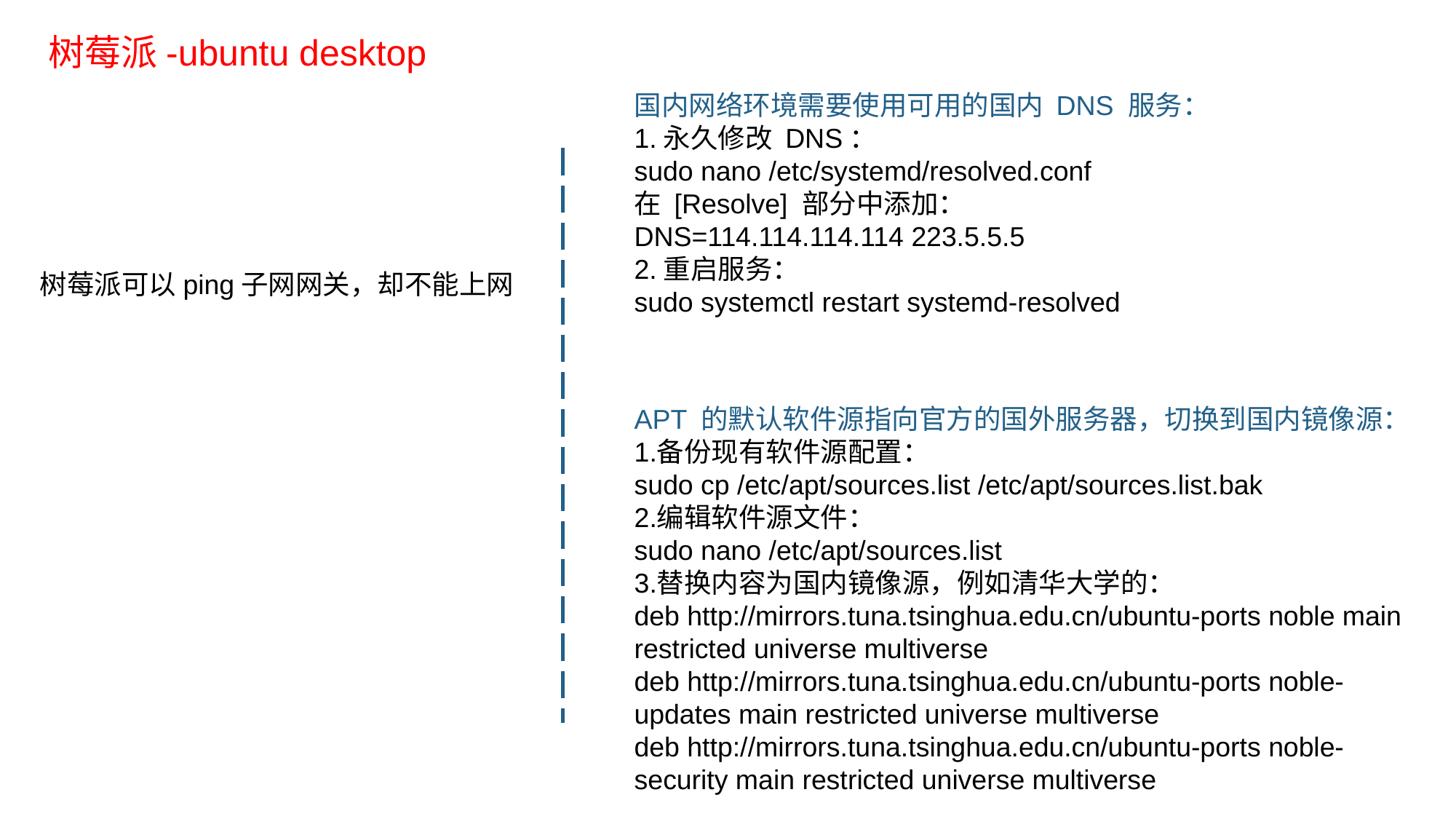

树莓派-ubuntu desktop
国内网络环境需要使用可用的国内 DNS 服务：
1.永久修改 DNS：
sudo nano /etc/systemd/resolved.conf
在 [Resolve] 部分中添加：
DNS=114.114.114.114 223.5.5.5
2.重启服务：
sudo systemctl restart systemd-resolved

树莓派可以ping子网网关，却不能上网
APT 的默认软件源指向官方的国外服务器，切换到国内镜像源：
备份现有软件源配置：
sudo cp /etc/apt/sources.list /etc/apt/sources.list.bak
编辑软件源文件：
sudo nano /etc/apt/sources.list
替换内容为国内镜像源，例如清华大学的：
deb http://mirrors.tuna.tsinghua.edu.cn/ubuntu-ports noble main restricted universe multiverse
deb http://mirrors.tuna.tsinghua.edu.cn/ubuntu-ports noble-updates main restricted universe multiverse
deb http://mirrors.tuna.tsinghua.edu.cn/ubuntu-ports noble-security main restricted universe multiverse